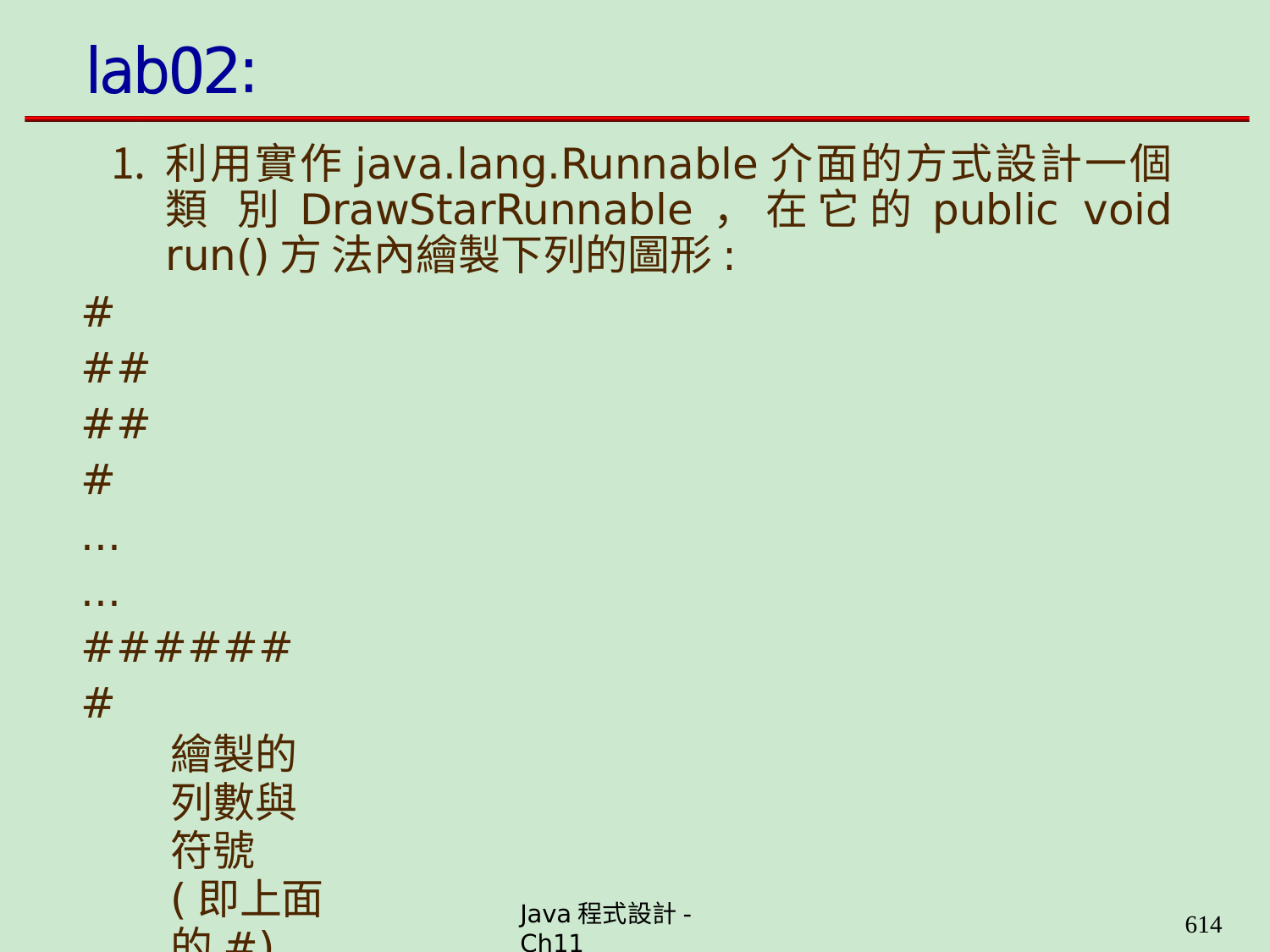

# lab02:
利用實作java.lang.Runnable介面的方式設計一個類 別DrawStarRunnable，在它的public void run()方 法內繪製下列的圖形:
#  ##  ###
...
...  #######
繪製的列數與符號(即上面的#)必須由建構子傳入到類
別內。
在main()方法來建構兩個以上的執行緒物件，然後呼叫 它們的start()方法，來繪製三角型圖案。
Java程式設計-Ch11
614